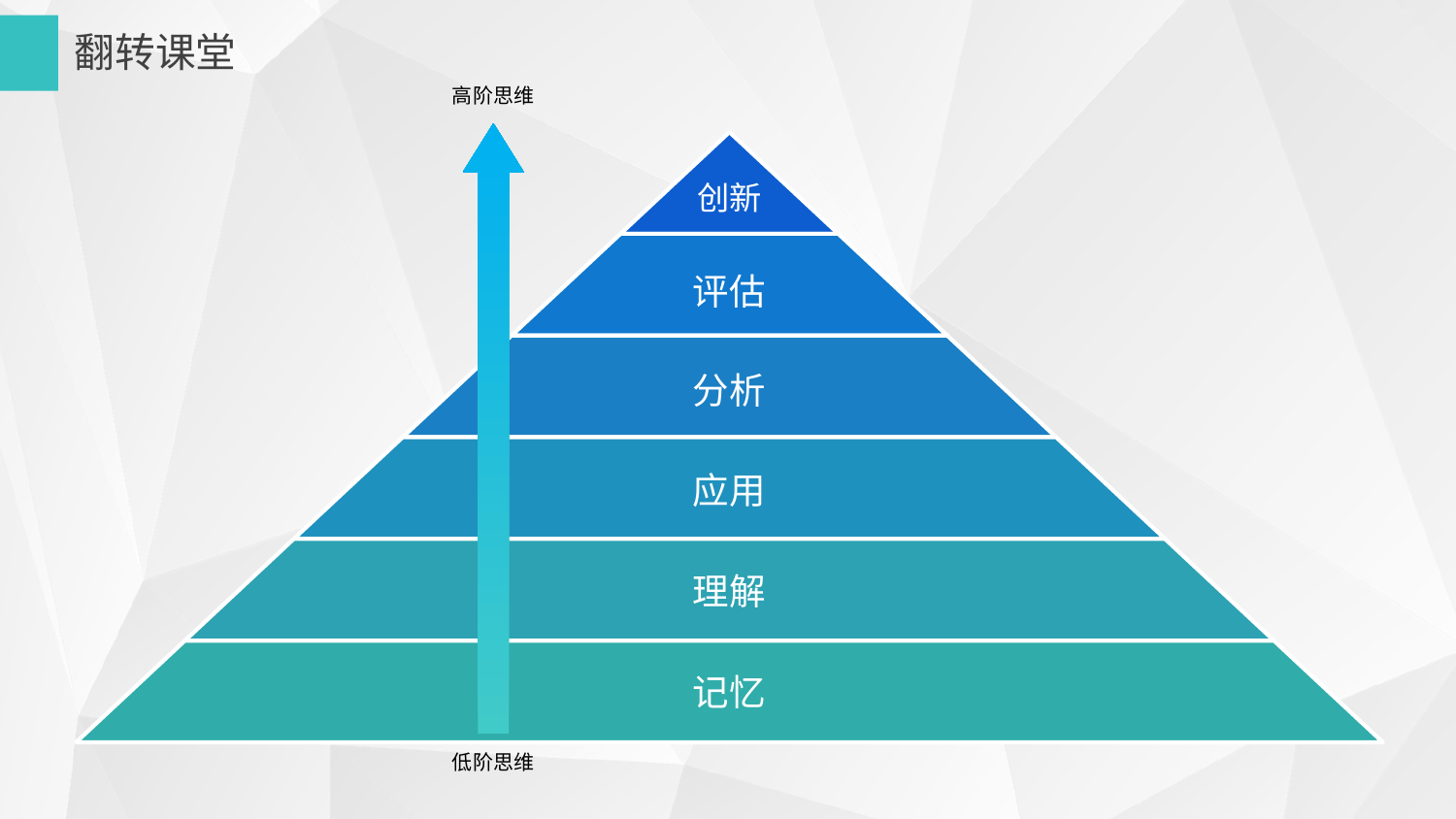

翻转课堂
高阶思维

创新
评估
分析
应用
理解
记忆
低阶思维